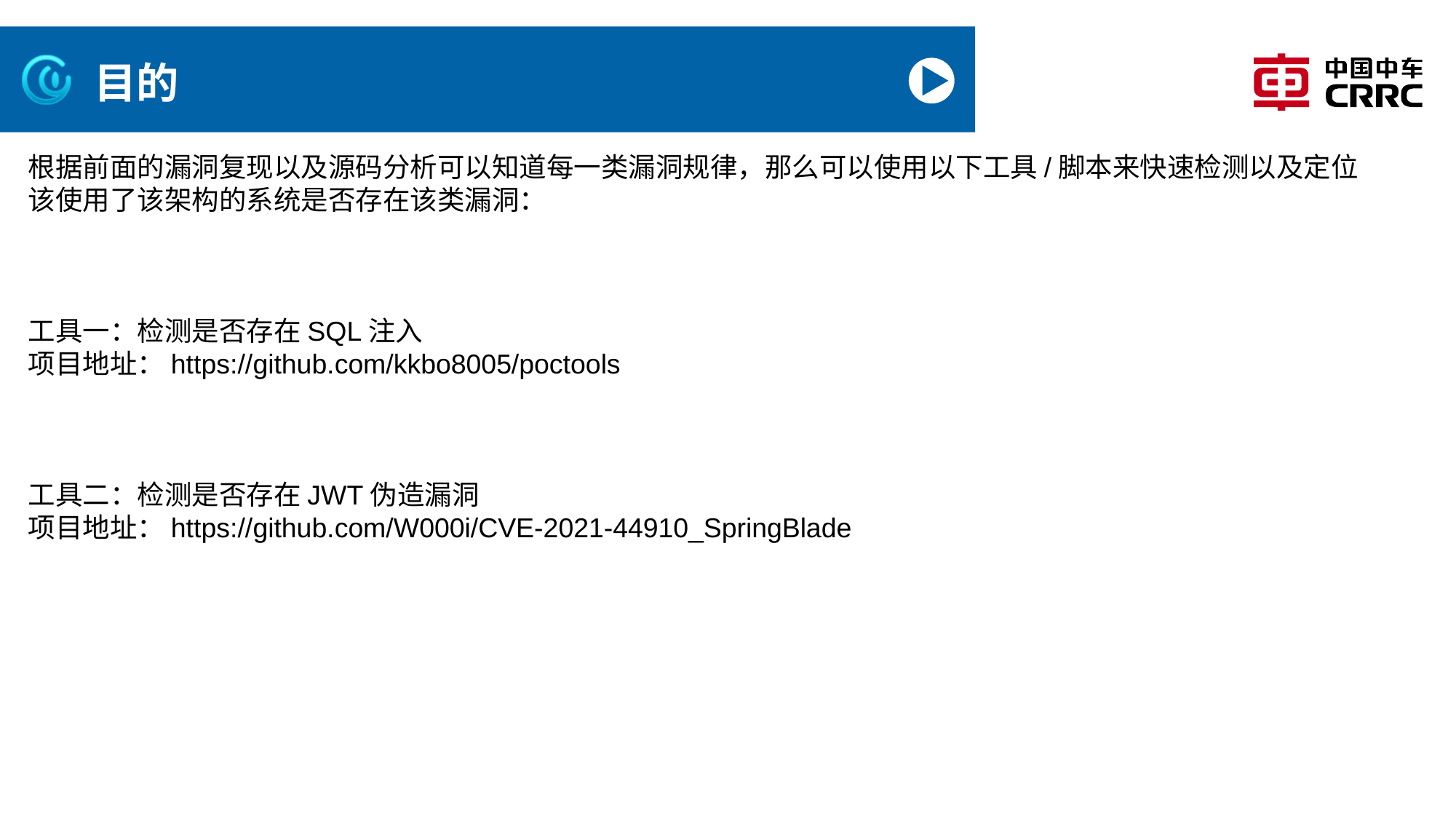

# 目的
根据前面的漏洞复现以及源码分析可以知道每一类漏洞规律，那么可以使用以下工具/脚本来快速检测以及定位该使用了该架构的系统是否存在该类漏洞：

工具一：检测是否存在SQL注入
项目地址：https://github.com/kkbo8005/poctools

工具二：检测是否存在JWT伪造漏洞
项目地址：https://github.com/W000i/CVE-2021-44910_SpringBlade
155